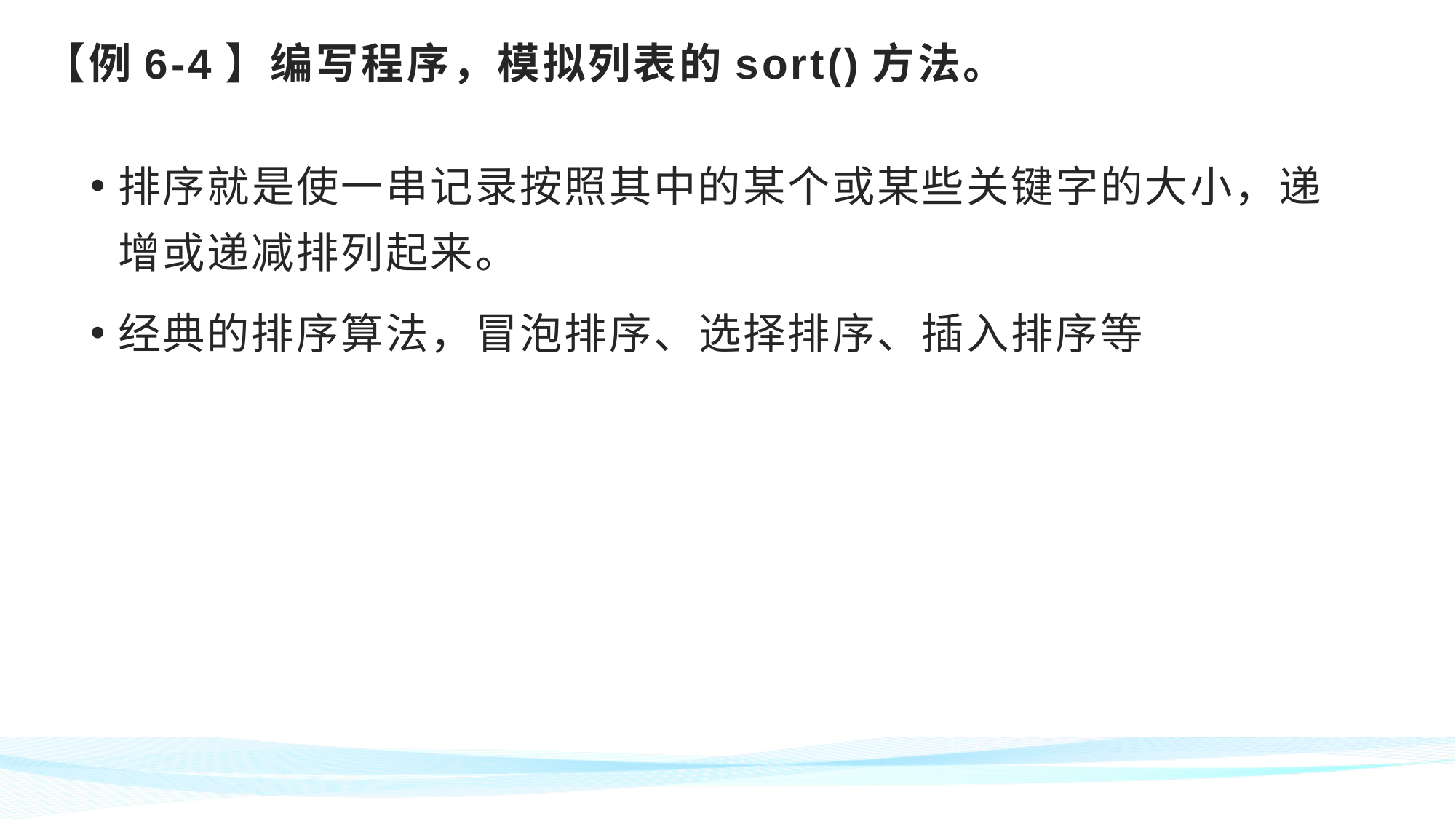

# 【例6-4】编写程序，模拟列表的sort()方法。
排序就是使一串记录按照其中的某个或某些关键字的大小，递增或递减排列起来。
经典的排序算法，冒泡排序、选择排序、插入排序等
71